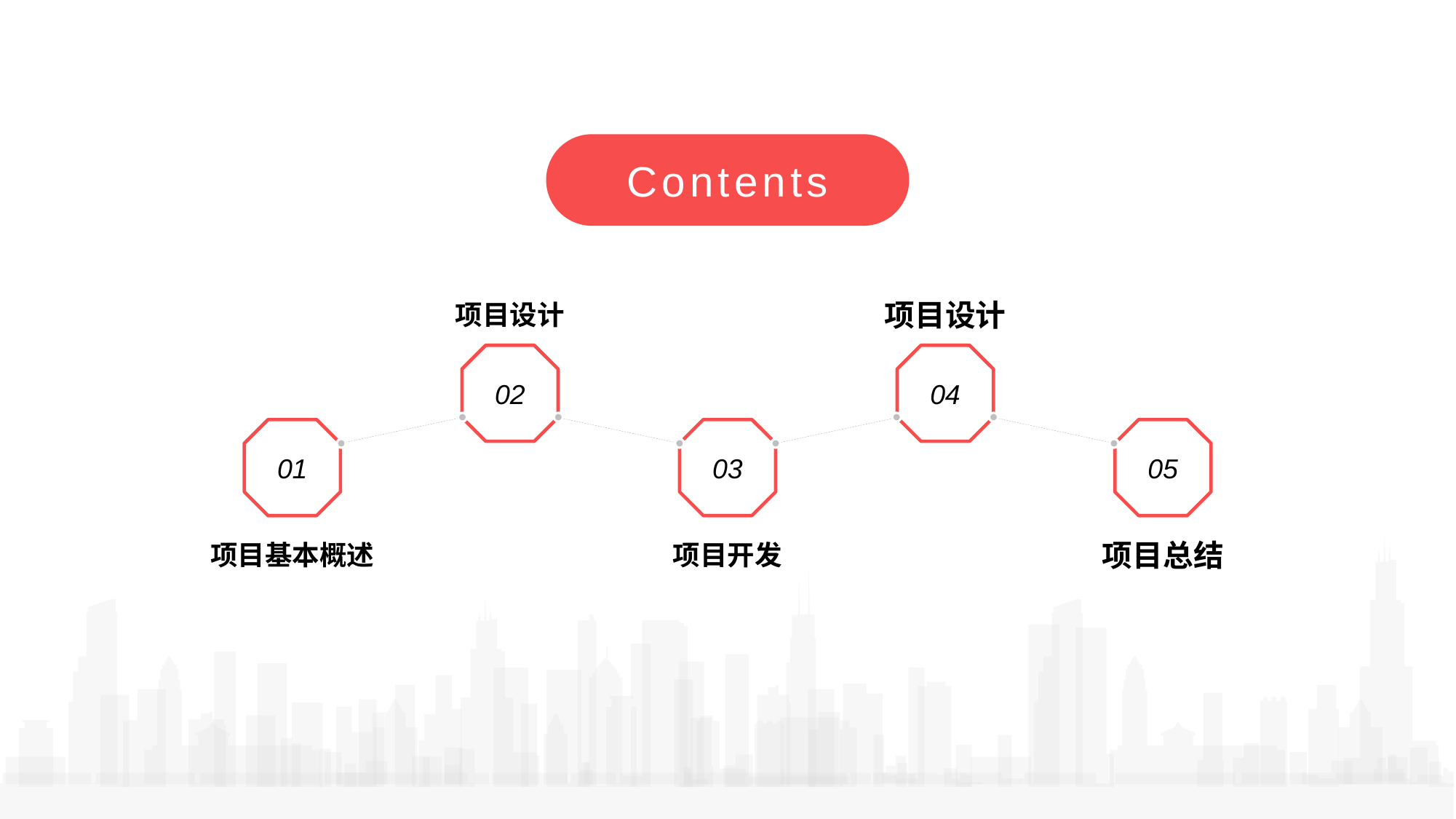

Contents
项目设计
项目设计
02
04

01
03
05

项目基本概述
项目开发
项目总结